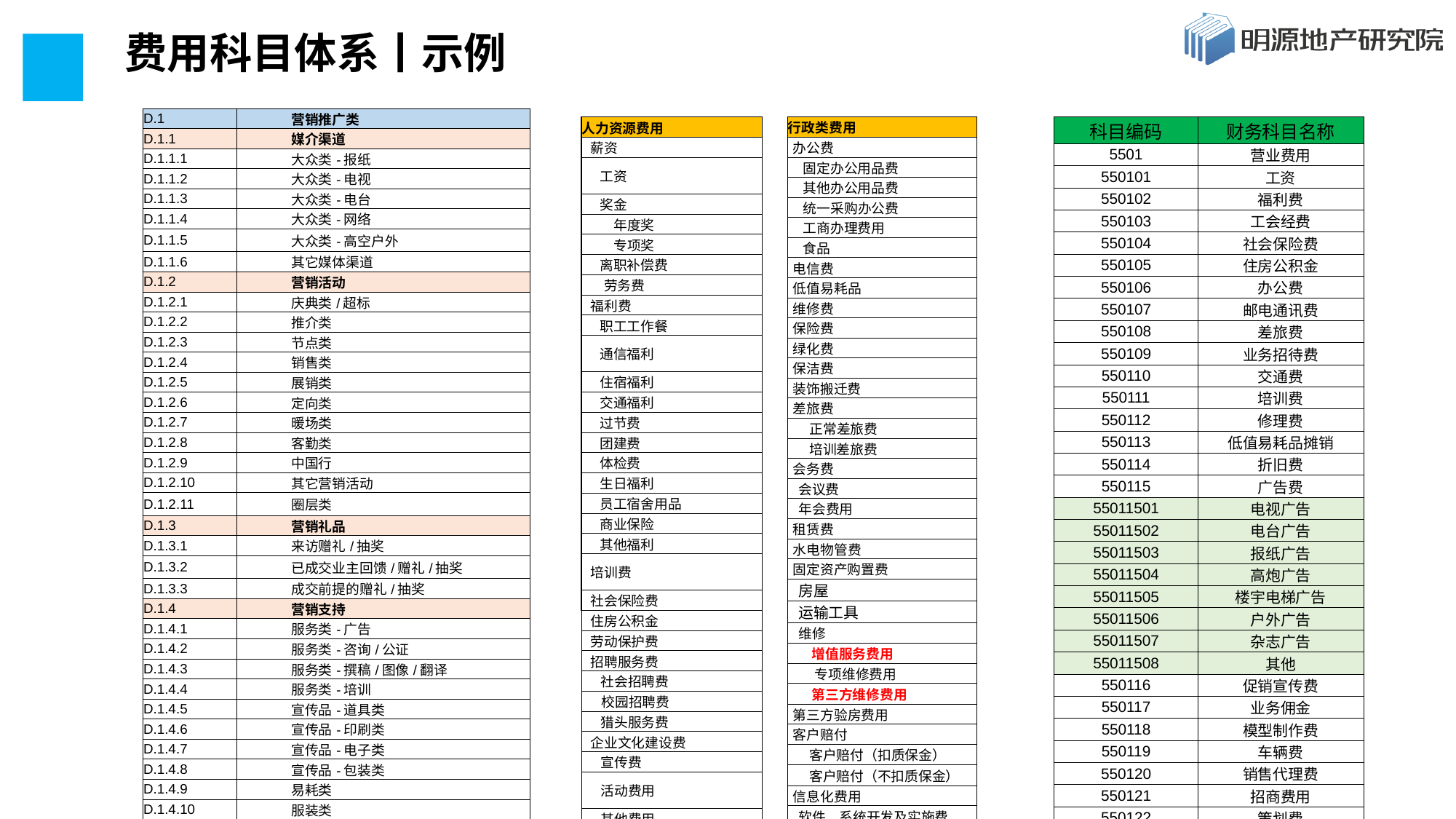

费用科目体系丨示例
| D.1 | 营销推广类 |
| --- | --- |
| D.1.1 | 媒介渠道 |
| D.1.1.1 | 大众类-报纸 |
| D.1.1.2 | 大众类-电视 |
| D.1.1.3 | 大众类-电台 |
| D.1.1.4 | 大众类-网络 |
| D.1.1.5 | 大众类-高空户外 |
| D.1.1.6 | 其它媒体渠道 |
| D.1.2 | 营销活动 |
| D.1.2.1 | 庆典类/超标 |
| D.1.2.2 | 推介类 |
| D.1.2.3 | 节点类 |
| D.1.2.4 | 销售类 |
| D.1.2.5 | 展销类 |
| D.1.2.6 | 定向类 |
| D.1.2.7 | 暖场类 |
| D.1.2.8 | 客勤类 |
| D.1.2.9 | 中国行 |
| D.1.2.10 | 其它营销活动 |
| D.1.2.11 | 圈层类 |
| D.1.3 | 营销礼品 |
| D.1.3.1 | 来访赠礼/抽奖 |
| D.1.3.2 | 已成交业主回馈/赠礼/抽奖 |
| D.1.3.3 | 成交前提的赠礼/抽奖 |
| D.1.4 | 营销支持 |
| D.1.4.1 | 服务类-广告 |
| D.1.4.2 | 服务类-咨询/公证 |
| D.1.4.3 | 服务类-撰稿/图像/翻译 |
| D.1.4.4 | 服务类-培训 |
| D.1.4.5 | 宣传品-道具类 |
| D.1.4.6 | 宣传品-印刷类 |
| D.1.4.7 | 宣传品-电子类 |
| D.1.4.8 | 宣传品-包装类 |
| D.1.4.9 | 易耗类 |
| D.1.4.10 | 服装类 |
| D.1.4.11 | 能耗类 |
| D.1.4.12 | 其它营销支持 |
| D.1.5 | 品牌费用 |
| D.1.5.1 | 总部品牌费用 |
| 人力资源费用 |
| --- |
| 薪资 |
| 工资 |
| 奖金 |
| 年度奖 |
| 专项奖 |
| 离职补偿费 |
| 劳务费 |
| 福利费 |
| 职工工作餐 |
| 通信福利 |
| 住宿福利 |
| 交通福利 |
| 过节费 |
| 团建费 |
| 体检费 |
| 生日福利 |
| 员工宿舍用品 |
| 商业保险 |
| 其他福利 |
| 培训费 |
| 社会保险费 |
| 住房公积金 |
| 劳动保护费 |
| 招聘服务费 |
| 社会招聘费 |
| 校园招聘费 |
| 猎头服务费 |
| 企业文化建设费 |
| 宣传费 |
| 活动费用 |
| 其他费用 |
| 代理费用 |
| 行政类费用 |
| --- |
| 办公费 |
| 固定办公用品费 |
| 其他办公用品费 |
| 统一采购办公费 |
| 工商办理费用 |
| 食品 |
| 电信费 |
| 低值易耗品 |
| 维修费 |
| 保险费 |
| 绿化费 |
| 保洁费 |
| 装饰搬迁费 |
| 差旅费 |
| 正常差旅费 |
| 培训差旅费 |
| 会务费 |
| 会议费 |
| 年会费用 |
| 租赁费 |
| 水电物管费 |
| 固定资产购置费 |
| 房屋 |
| 运输工具 |
| 维修 |
| 增值服务费用 |
| 专项维修费用 |
| 第三方维修费用 |
| 第三方验房费用 |
| 客户赔付 |
| 客户赔付（扣质保金） |
| 客户赔付（不扣质保金） |
| 信息化费用 |
| 软件、系统开发及实施费 |
| 硬件维护费 |
| 软件维护费 |
| 网络费用 |
| 其他费用 |
| 科目编码 | 财务科目名称 |
| --- | --- |
| 5501 | 营业费用 |
| 550101 | 工资 |
| 550102 | 福利费 |
| 550103 | 工会经费 |
| 550104 | 社会保险费 |
| 550105 | 住房公积金 |
| 550106 | 办公费 |
| 550107 | 邮电通讯费 |
| 550108 | 差旅费 |
| 550109 | 业务招待费 |
| 550110 | 交通费 |
| 550111 | 培训费 |
| 550112 | 修理费 |
| 550113 | 低值易耗品摊销 |
| 550114 | 折旧费 |
| 550115 | 广告费 |
| 55011501 | 电视广告 |
| 55011502 | 电台广告 |
| 55011503 | 报纸广告 |
| 55011504 | 高炮广告 |
| 55011505 | 楼宇电梯广告 |
| 55011506 | 户外广告 |
| 55011507 | 杂志广告 |
| 55011508 | 其他 |
| 550116 | 促销宣传费 |
| 550117 | 业务佣金 |
| 550118 | 模型制作费 |
| 550119 | 车辆费 |
| 550120 | 销售代理费 |
| 550121 | 招商费用 |
| 550122 | 策划费 |
| 550123 | 会务费 |
| 550124 | 劳动保护费 |
| 550125 | 信息制作费 |
| 550126 | 运输、装卸、包装费 |